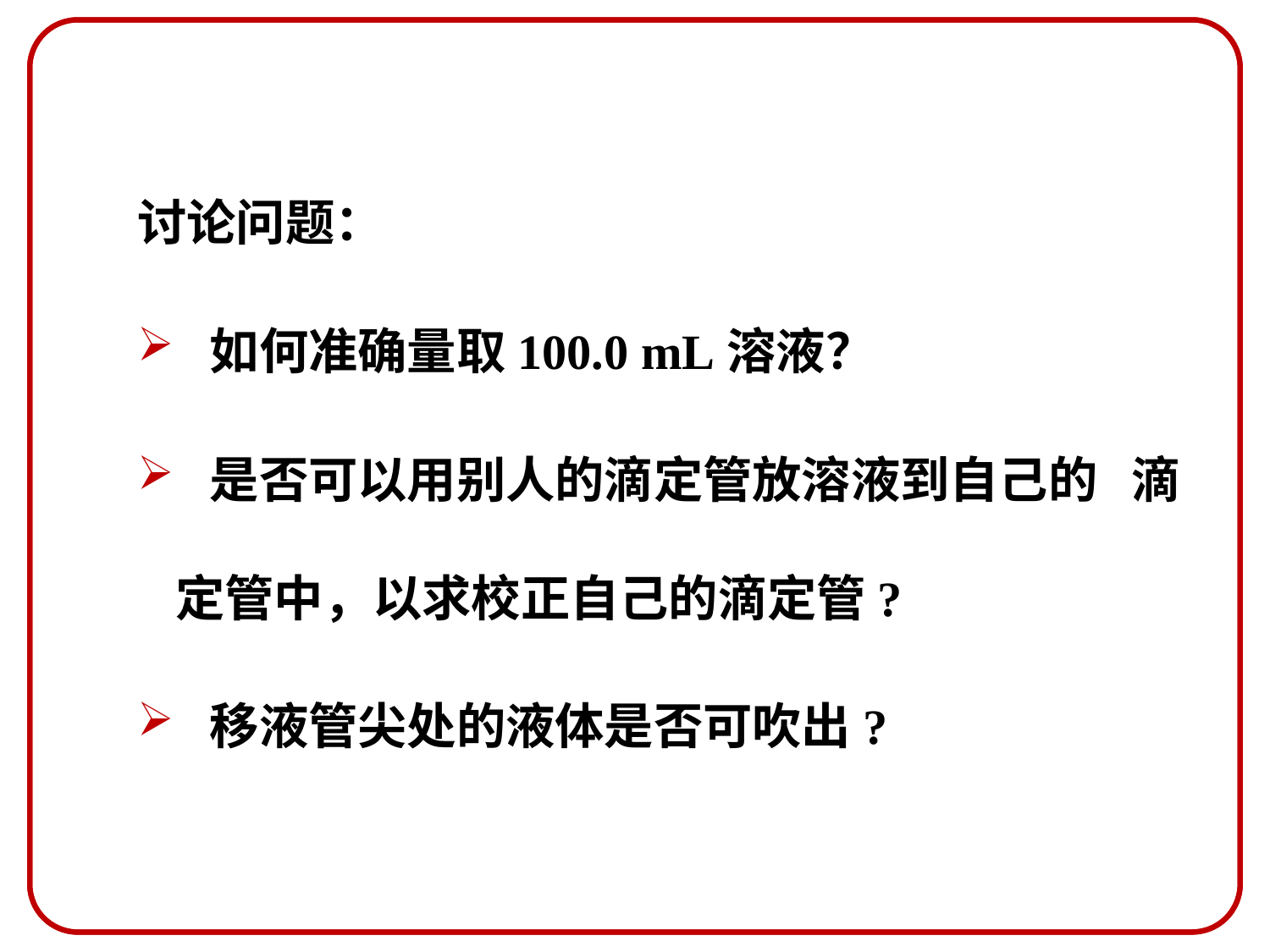

讨论问题：
  如何准确量取100.0 mL溶液？
  是否可以用别人的滴定管放溶液到自己的   滴定管中，以求校正自己的滴定管?
  移液管尖处的液体是否可吹出?